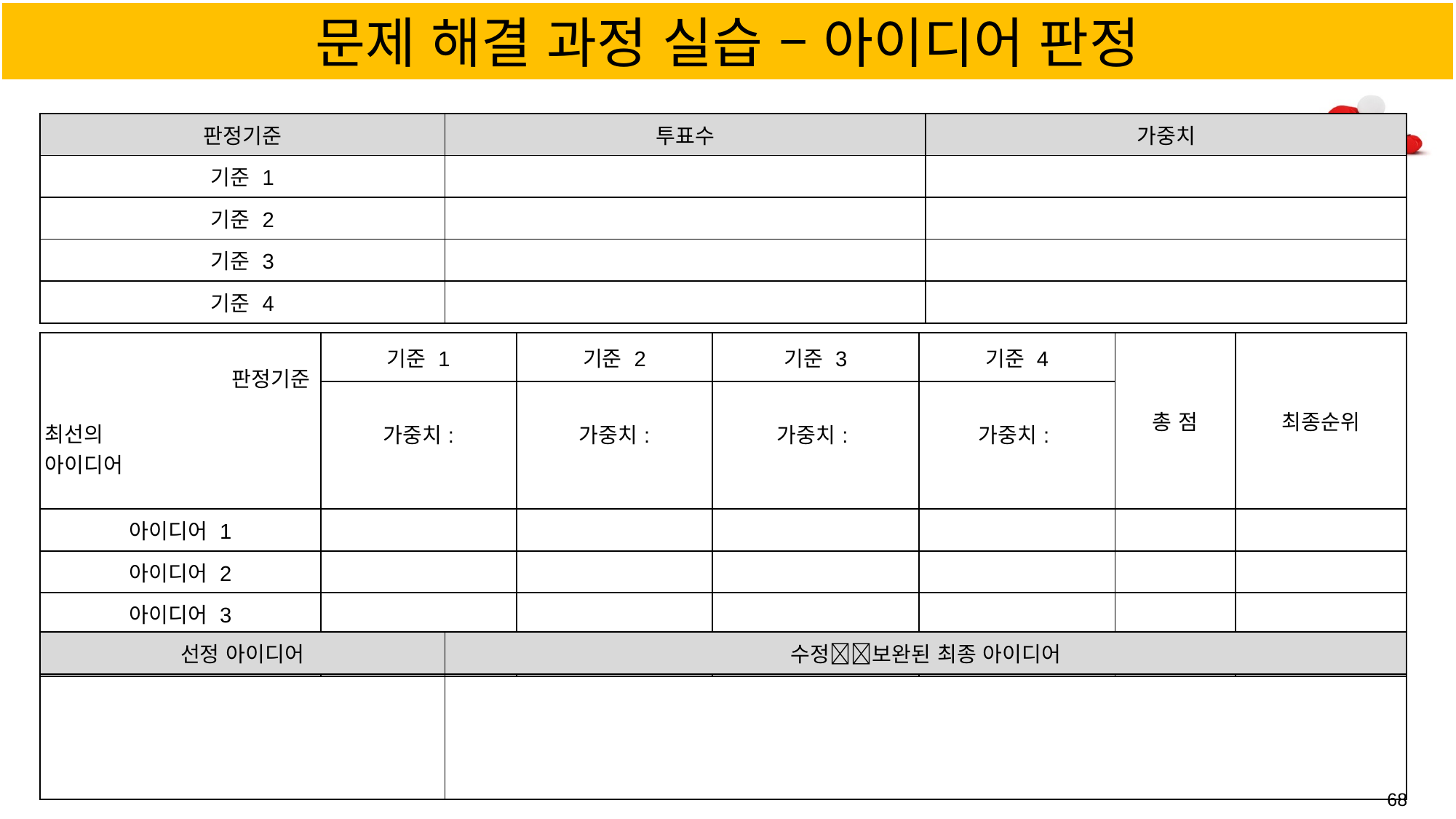

# 문제 해결 과정 실습 – 아이디어 판정
| 판정기준 | 투표수 | 가중치 |
| --- | --- | --- |
| 기준 1 |  |  |
| 기준 2 |  |  |
| 기준 3 |  |  |
| 기준 4 |  |  |
| 판정기준 최선의 아이디어 | 기준 1 | 기준 2 | 기준 3 | 기준 4 | 총 점 | 최종순위 |
| --- | --- | --- | --- | --- | --- | --- |
|  | 가중치: | 가중치: | 가중치: | 가중치: |  |  |
| 아이디어 1 |  |  |  |  |  |  |
| 아이디어 2 |  |  |  |  |  |  |
| 아이디어 3 |  |  |  |  |  |  |
| 아이디어 4 |  |  |  |  |  |  |
| 선정 아이디어 | 수정⋅⋅보완된 최종 아이디어 |
| --- | --- |
|  |  |